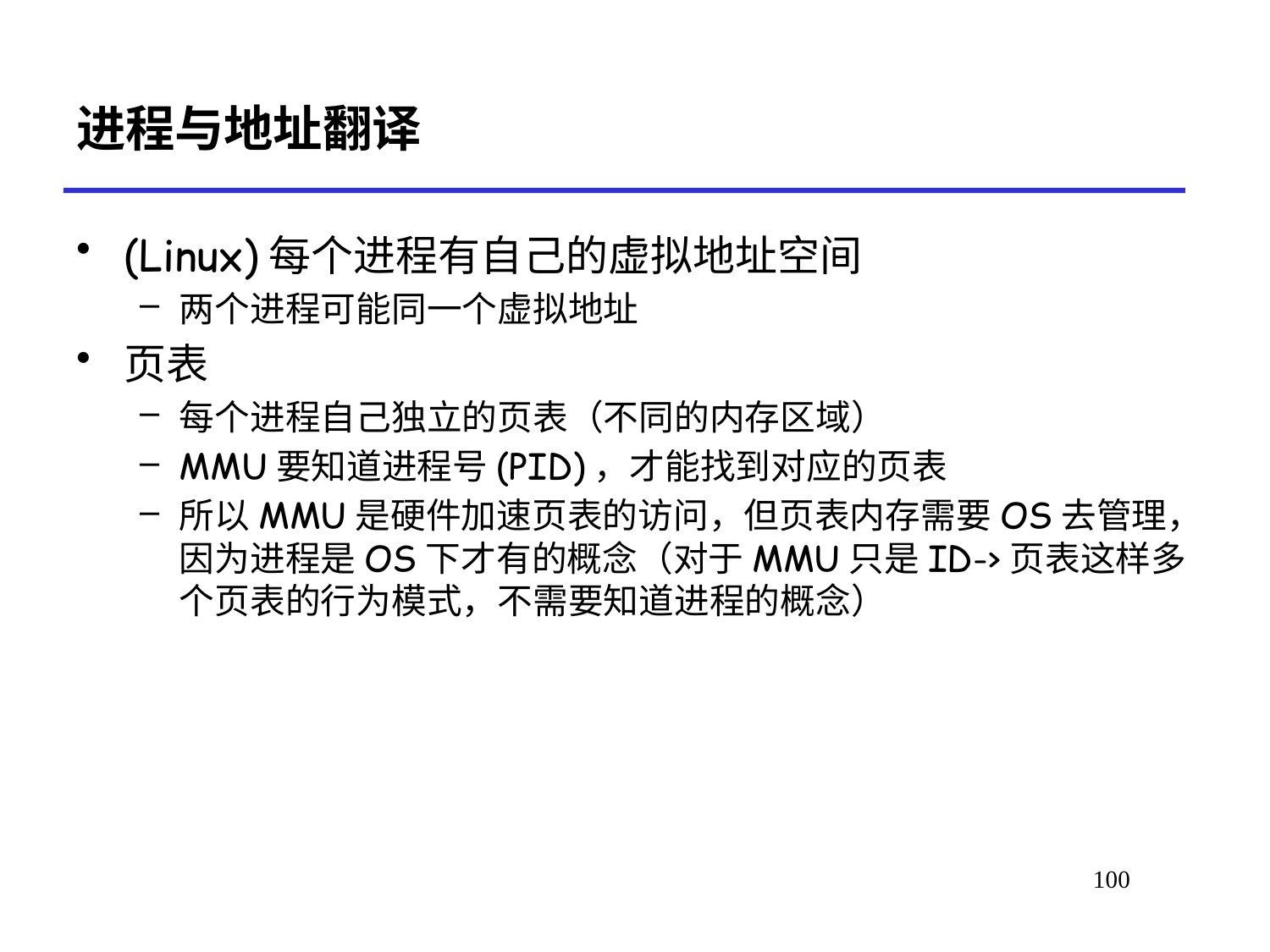

# 进程与地址翻译
(Linux)每个进程有自己的虚拟地址空间
两个进程可能同一个虚拟地址
页表
每个进程自己独立的页表（不同的内存区域）
MMU要知道进程号(PID)，才能找到对应的页表
所以MMU是硬件加速页表的访问，但页表内存需要OS去管理，因为进程是OS下才有的概念（对于MMU只是ID->页表这样多个页表的行为模式，不需要知道进程的概念）
100